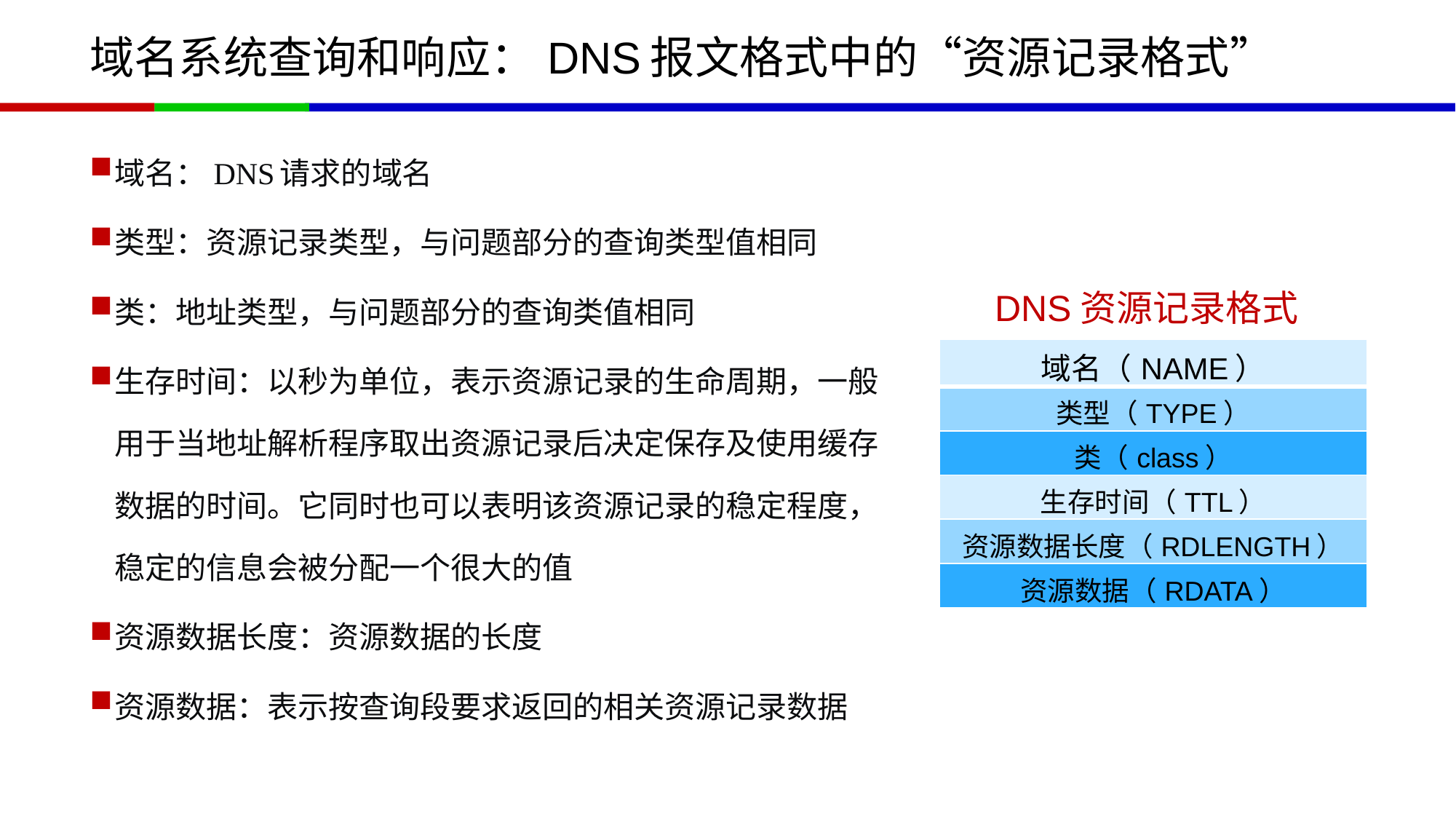

# 域名系统查询和响应：DNS报文格式中的“资源记录格式”
域名：DNS请求的域名
类型：资源记录类型，与问题部分的查询类型值相同
类：地址类型，与问题部分的查询类值相同
生存时间：以秒为单位，表示资源记录的生命周期，一般用于当地址解析程序取出资源记录后决定保存及使用缓存数据的时间。它同时也可以表明该资源记录的稳定程度，稳定的信息会被分配一个很大的值
资源数据长度：资源数据的长度
资源数据：表示按查询段要求返回的相关资源记录数据
DNS资源记录格式
| 域名（NAME） |
| --- |
| 类型（TYPE） |
| 类（class） |
| 生存时间（TTL） |
| 资源数据长度（RDLENGTH） |
| 资源数据（RDATA） |
51